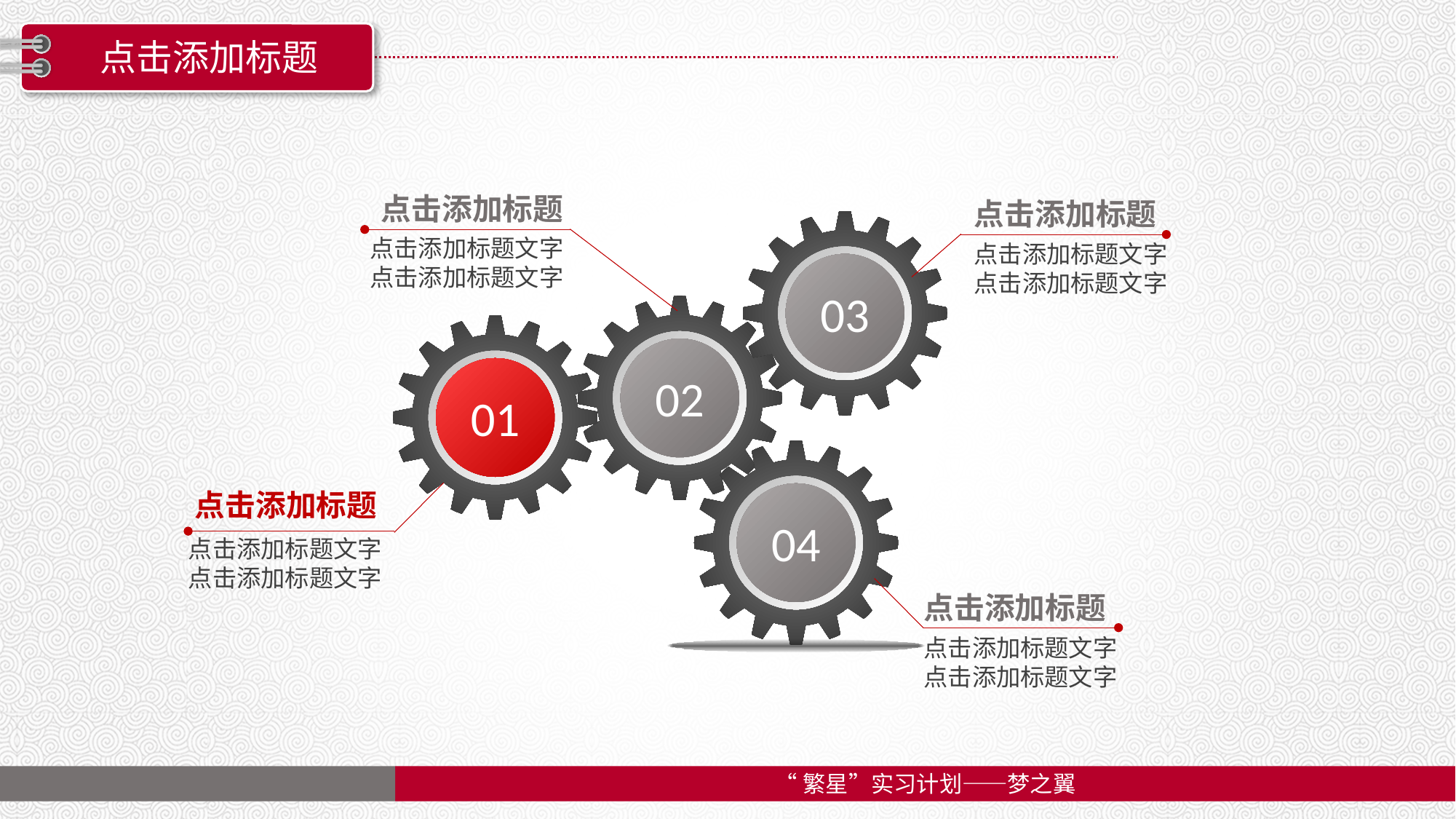

点击添加标题
点击添加标题
点击添加标题

点击添加标题文字
点击添加标题文字
点击添加标题文字
点击添加标题文字
03

02
01

点击添加标题
04
点击添加标题文字
点击添加标题文字
点击添加标题
点击添加标题文字
点击添加标题文字